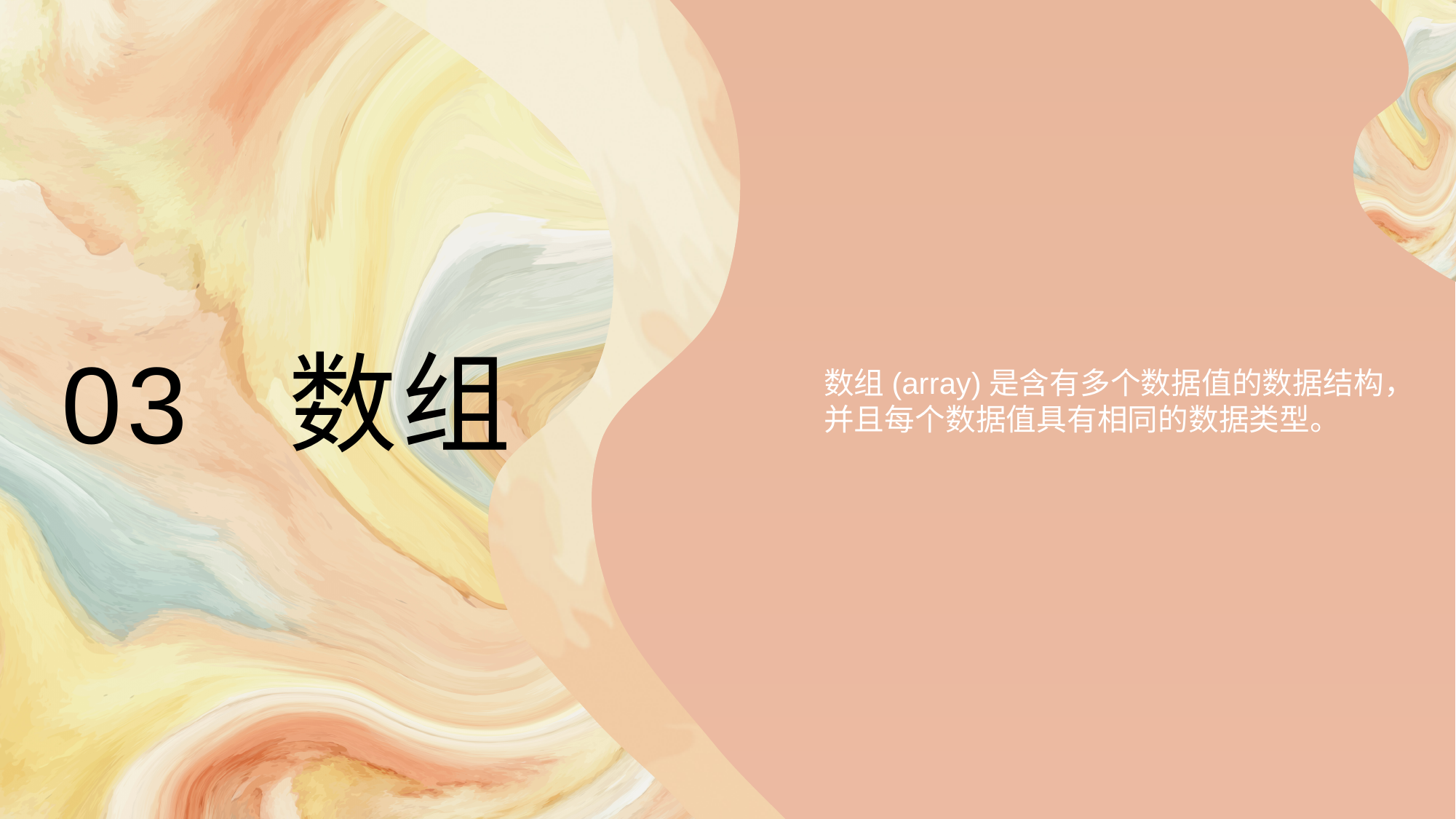

03  数组
数组(array)是含有多个数据值的数据结构，
并且每个数据值具有相同的数据类型。